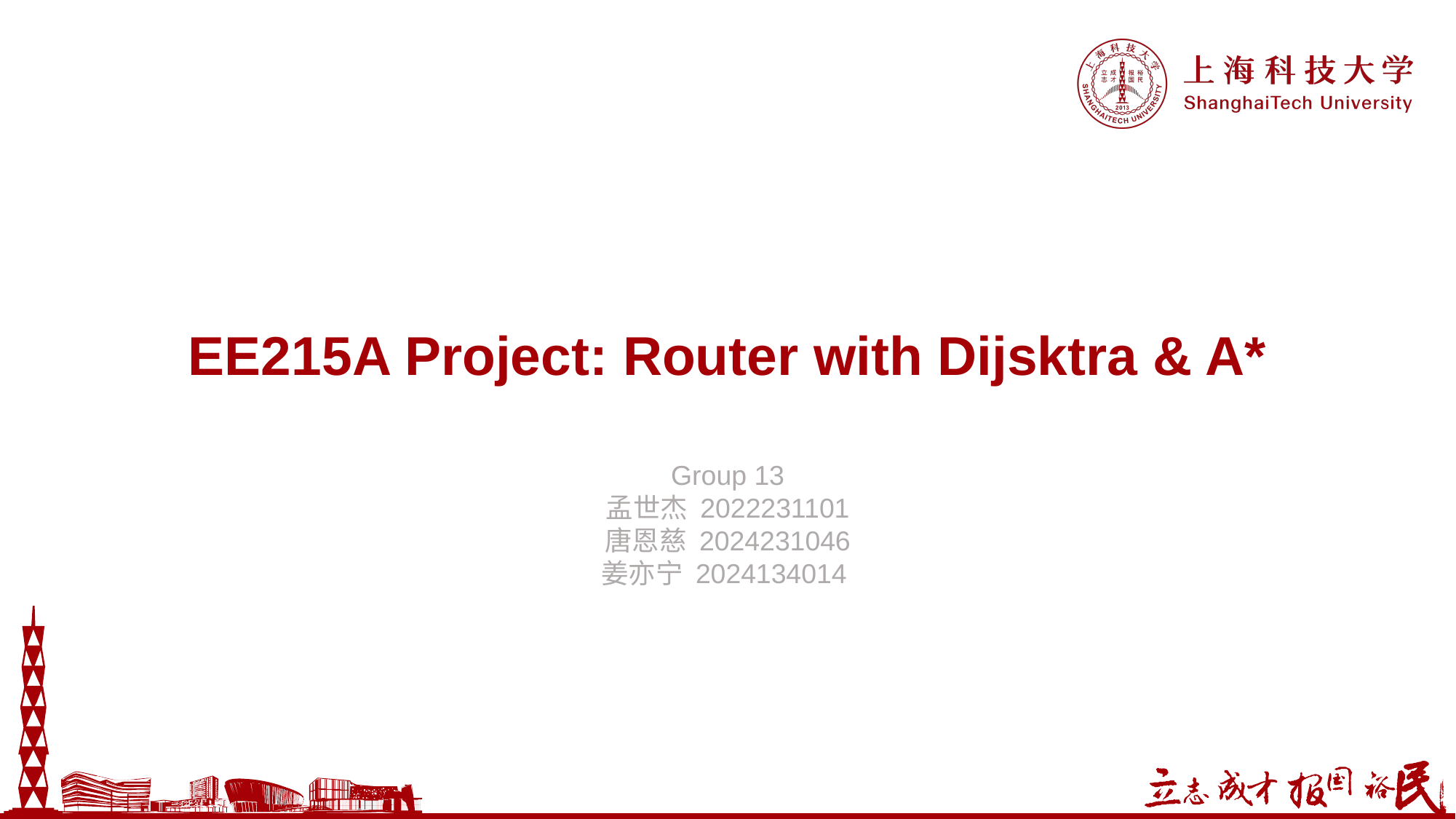

EE215A Project: Router with Dijsktra & A*
Group 13
孟世杰 2022231101
唐恩慈 2024231046
姜亦宁 2024134014